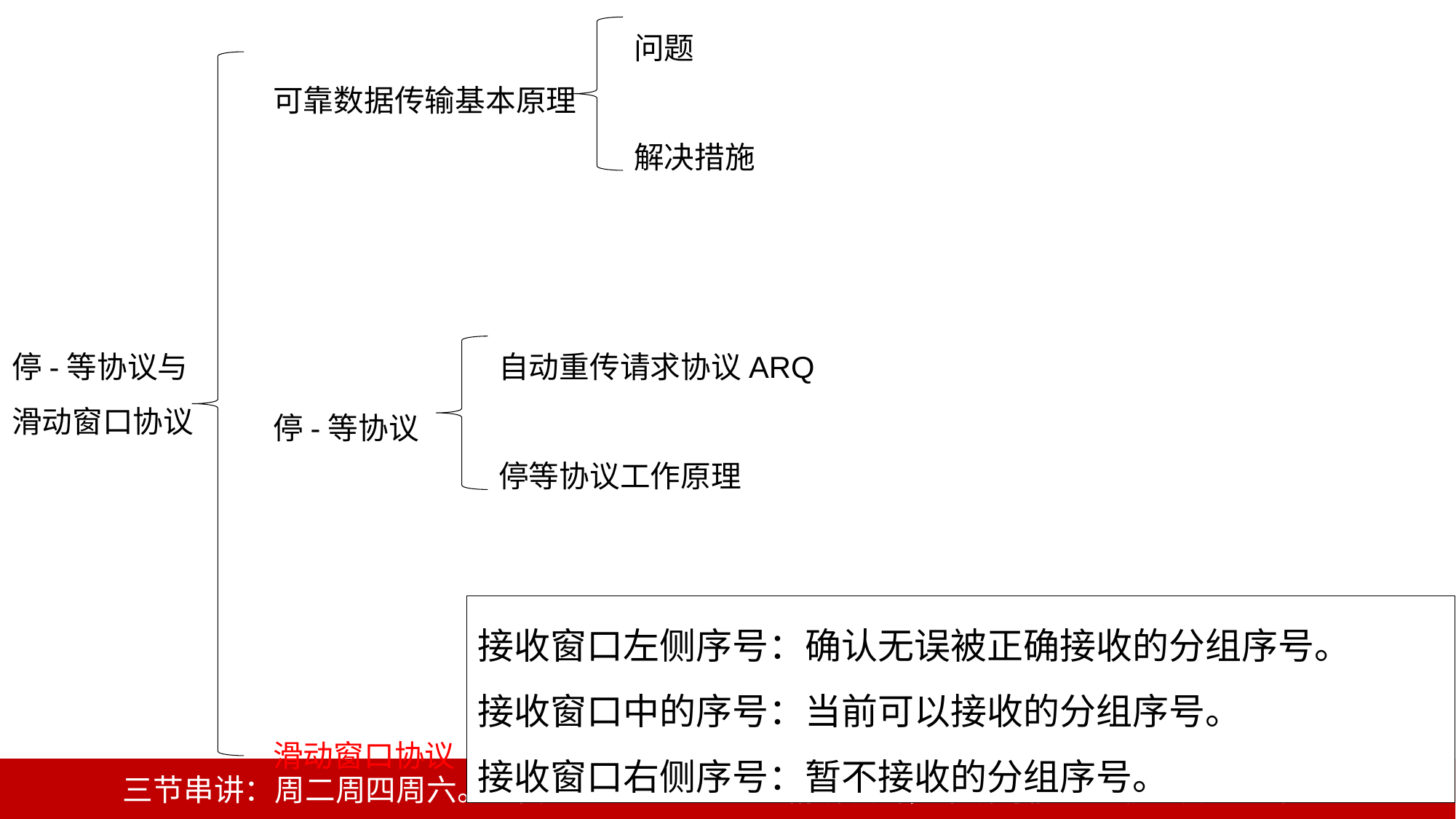

问题

解决措施

可靠数据传输基本原理

停-等协议

滑动窗口协议
停-等协议与
滑动窗口协议
自动重传请求协议ARQ

停等协议工作原理

接收窗口左侧序号：确认无误被正确接收的分组序号。
接收窗口中的序号：当前可以接收的分组序号。
接收窗口右侧序号：暂不接收的分组序号。